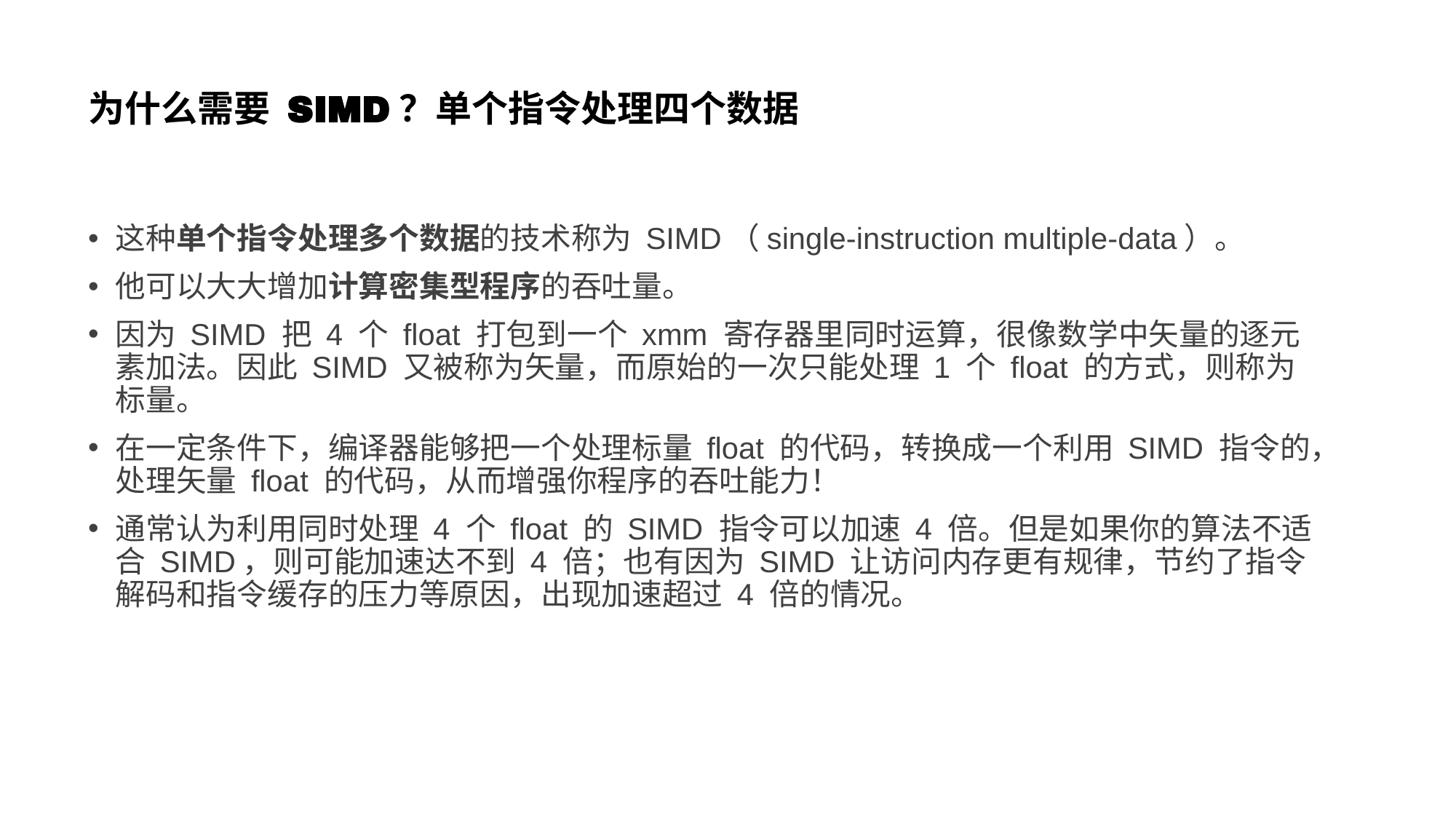

# 为什么需要 SIMD？单个指令处理四个数据
这种单个指令处理多个数据的技术称为 SIMD（single-instruction multiple-data）。
他可以大大增加计算密集型程序的吞吐量。
因为 SIMD 把 4 个 float 打包到一个 xmm 寄存器里同时运算，很像数学中矢量的逐元素加法。因此 SIMD 又被称为矢量，而原始的一次只能处理 1 个 float 的方式，则称为标量。
在一定条件下，编译器能够把一个处理标量 float 的代码，转换成一个利用 SIMD 指令的，处理矢量 float 的代码，从而增强你程序的吞吐能力！
通常认为利用同时处理 4 个 float 的 SIMD 指令可以加速 4 倍。但是如果你的算法不适合 SIMD，则可能加速达不到 4 倍；也有因为 SIMD 让访问内存更有规律，节约了指令解码和指令缓存的压力等原因，出现加速超过 4 倍的情况。